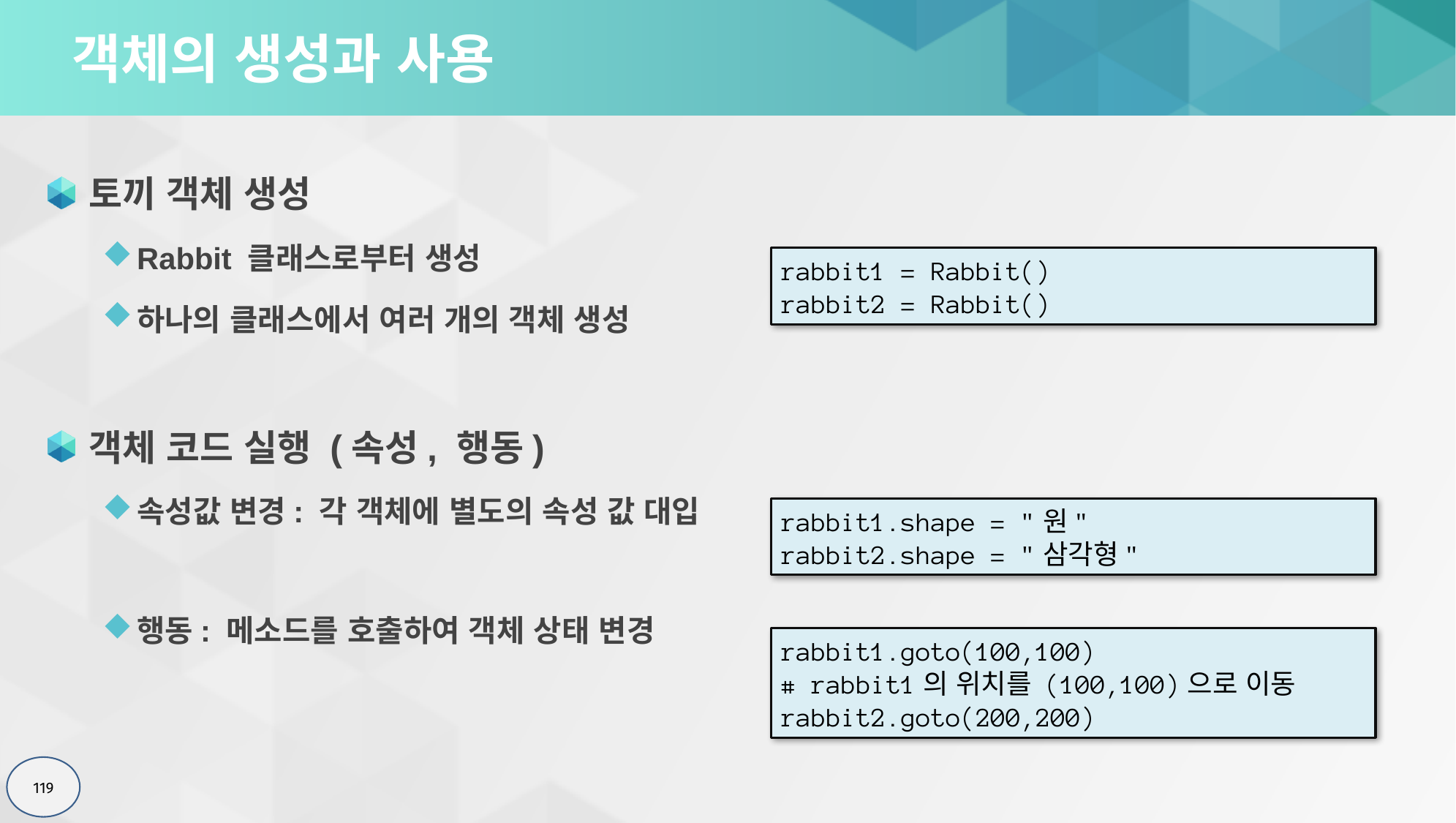

# 객체의 생성과 사용
토끼 객체 생성
Rabbit 클래스로부터 생성
하나의 클래스에서 여러 개의 객체 생성

객체 코드 실행 (속성, 행동)
속성값 변경: 각 객체에 별도의 속성 값 대입

행동: 메소드를 호출하여 객체 상태 변경
rabbit1 = Rabbit()
rabbit2 = Rabbit()
rabbit1.shape = "원"
rabbit2.shape = "삼각형"
rabbit1.goto(100,100)
# rabbit1의 위치를 (100,100)으로 이동
rabbit2.goto(200,200)